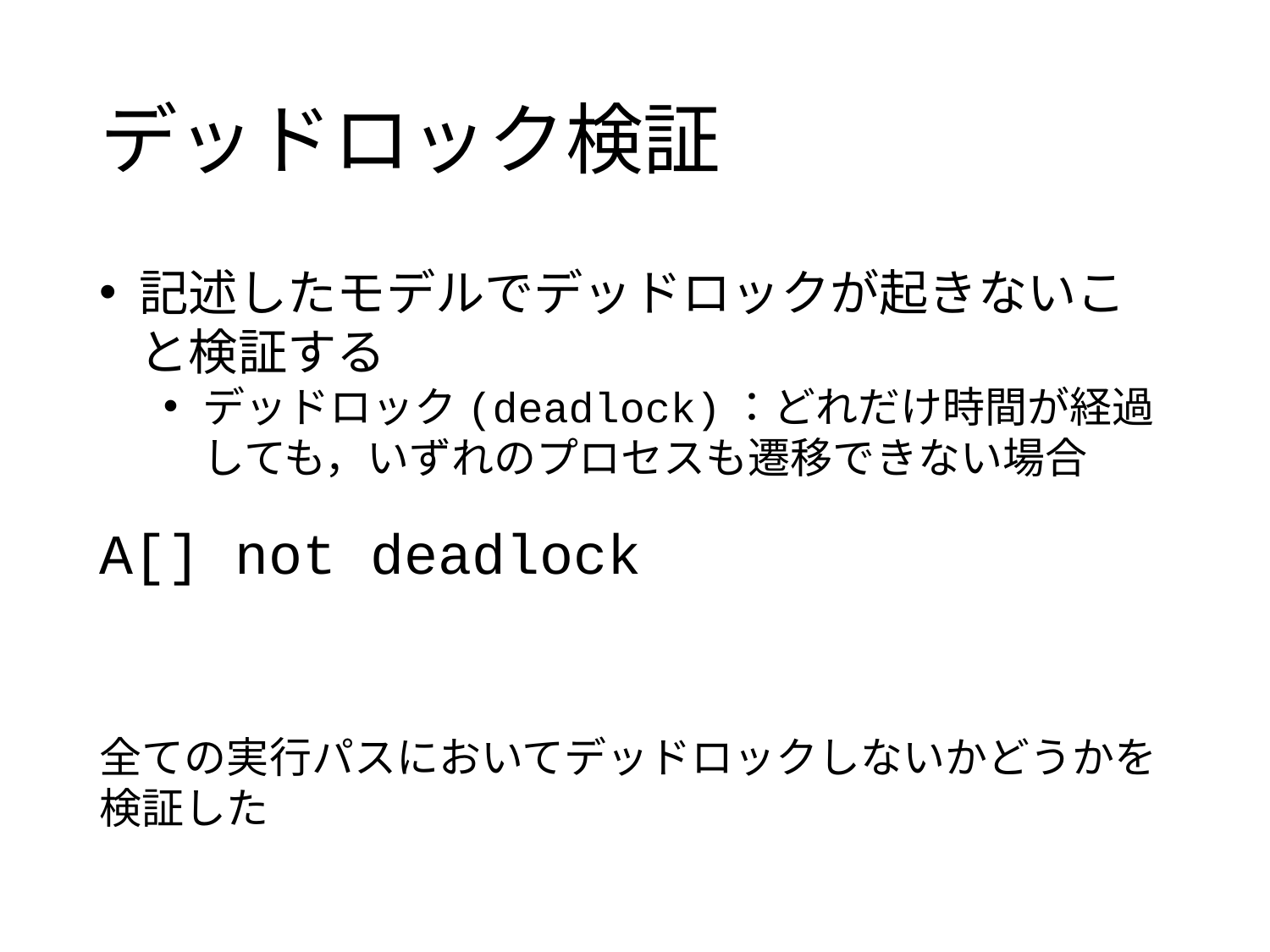

# デッドロック検証
記述したモデルでデッドロックが起きないこと検証する
デッドロック(deadlock)：どれだけ時間が経過しても，いずれのプロセスも遷移できない場合
A[] not deadlock
全ての実行パスにおいてデッドロックしないかどうかを検証した